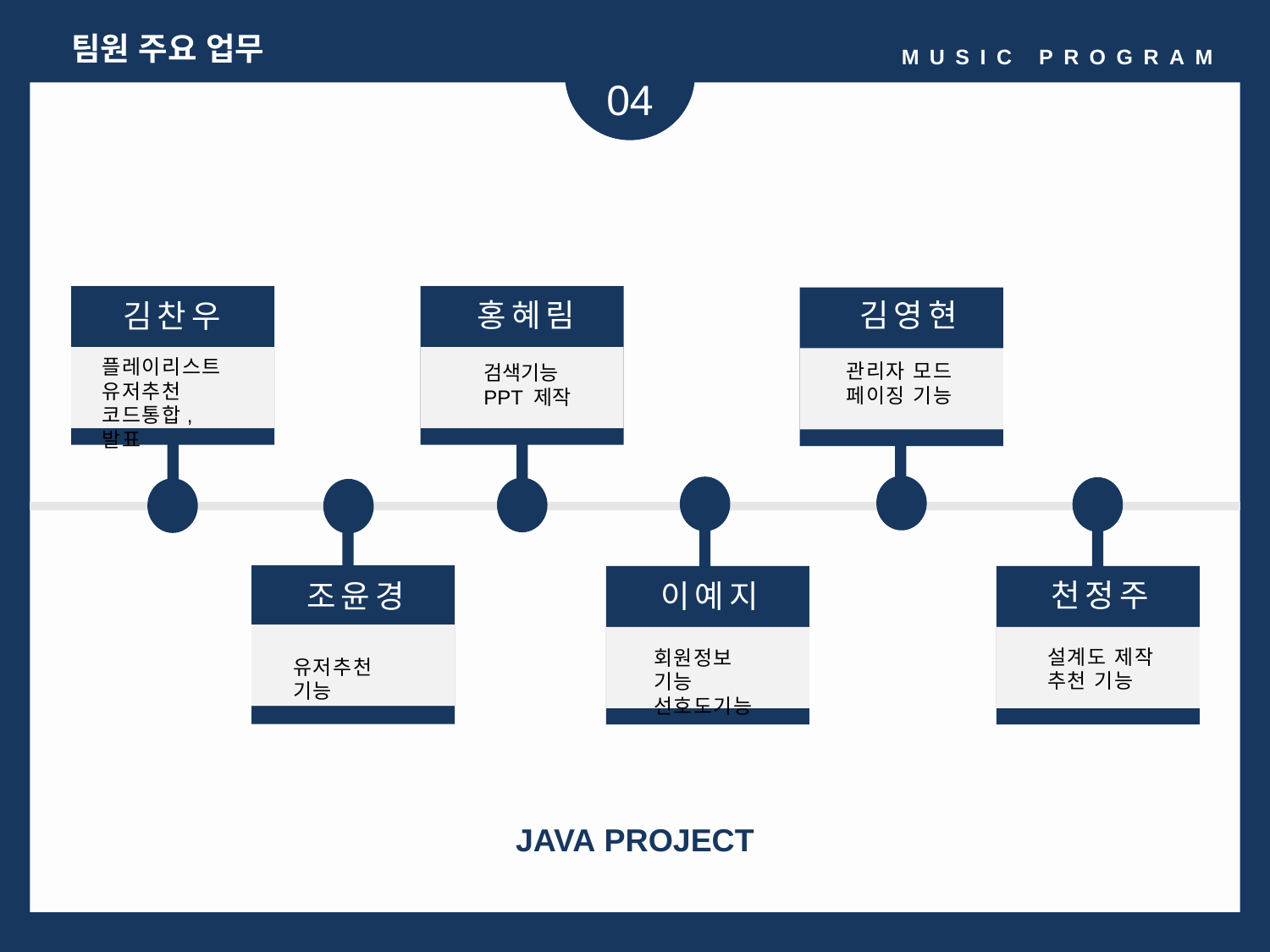

팀원 주요 업무
MUSIC PROGRAM
04

김영현
홍혜림
김찬우
플레이리스트
유저추천
코드통합, 발표
관리자 모드
페이징 기능
검색기능
PPT 제작

천정주
이예지
조윤경
설계도 제작
추천 기능

회원정보 기능
선호도기능

유저추천 기능
JAVA PROJECT